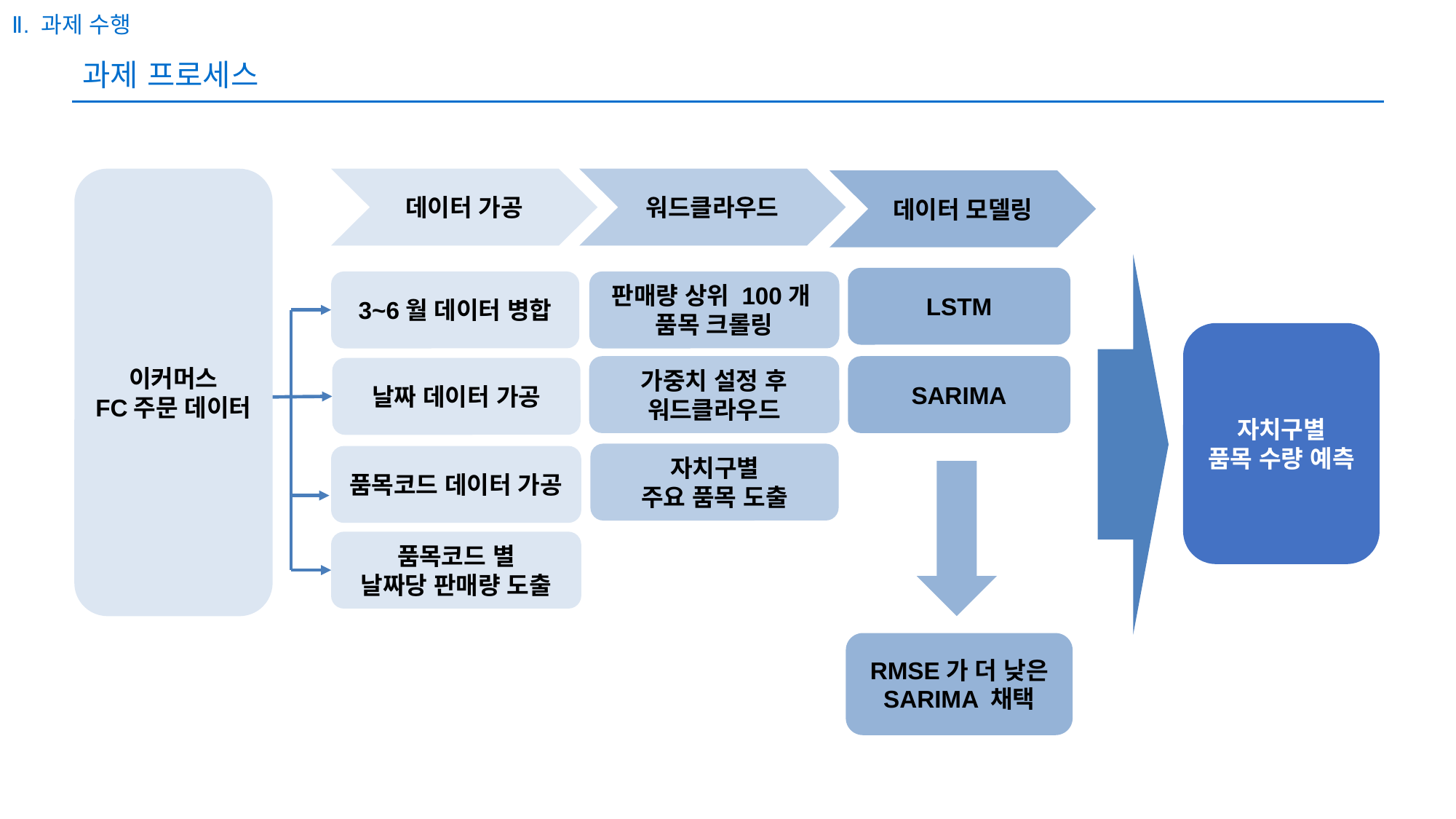

Ⅱ. 과제 수행
# 과제 프로세스
데이터 가공
워드클라우드
이커머스
FC주문 데이터
데이터 모델링

LSTM
3~6월 데이터 병합
판매량 상위 100개
품목 크롤링
자치구별
품목 수량 예측
가중치 설정 후
워드클라우드
SARIMA
날짜 데이터 가공
자치구별
주요 품목 도출
품목코드 데이터 가공

품목코드 별
날짜당 판매량 도출
RMSE가 더 낮은
SARIMA 채택